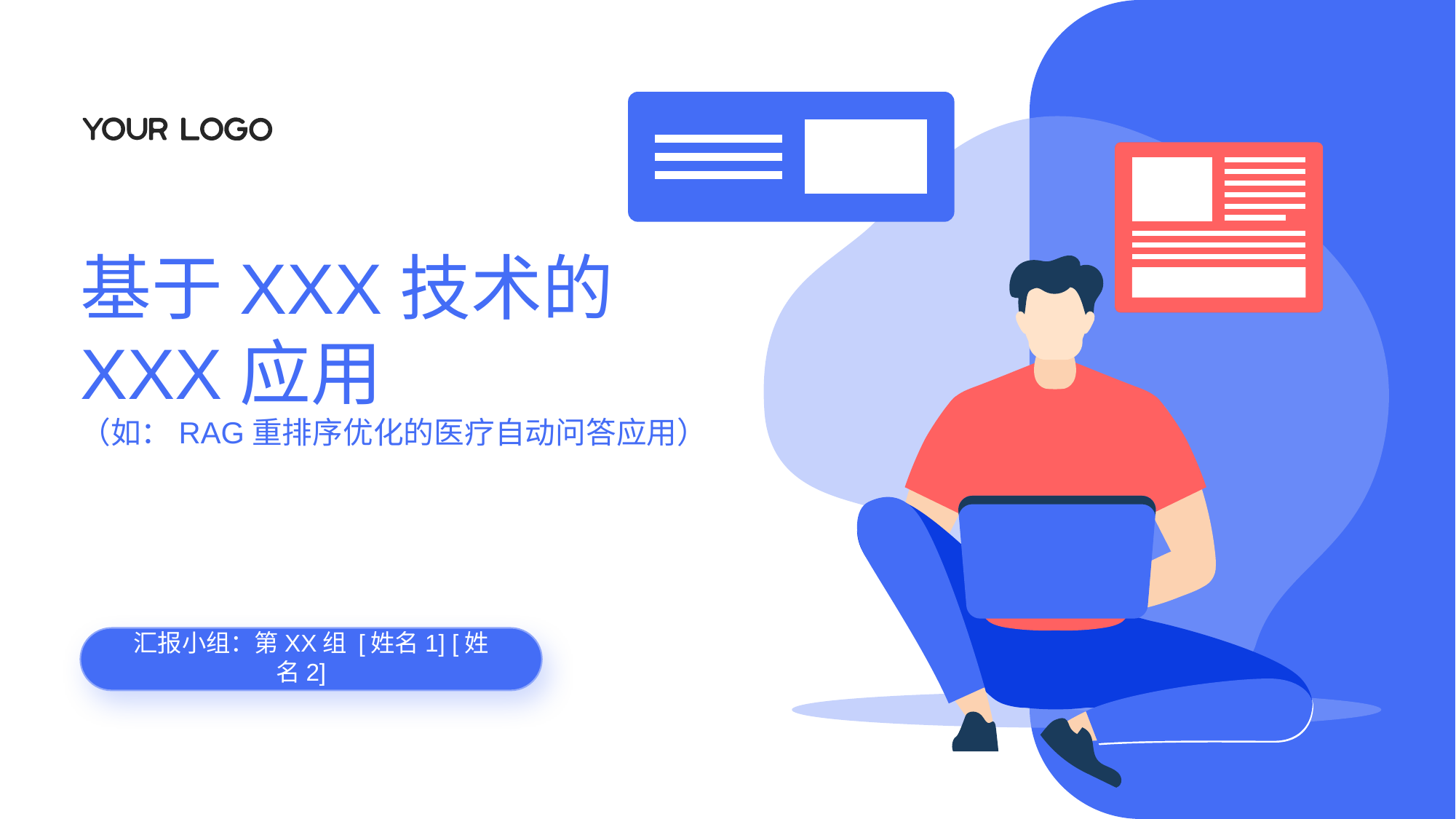

基于XXX技术的XXX应用
（如：RAG重排序优化的医疗自动问答应用）

汇报小组：第XX组 [姓名1] [姓名2]